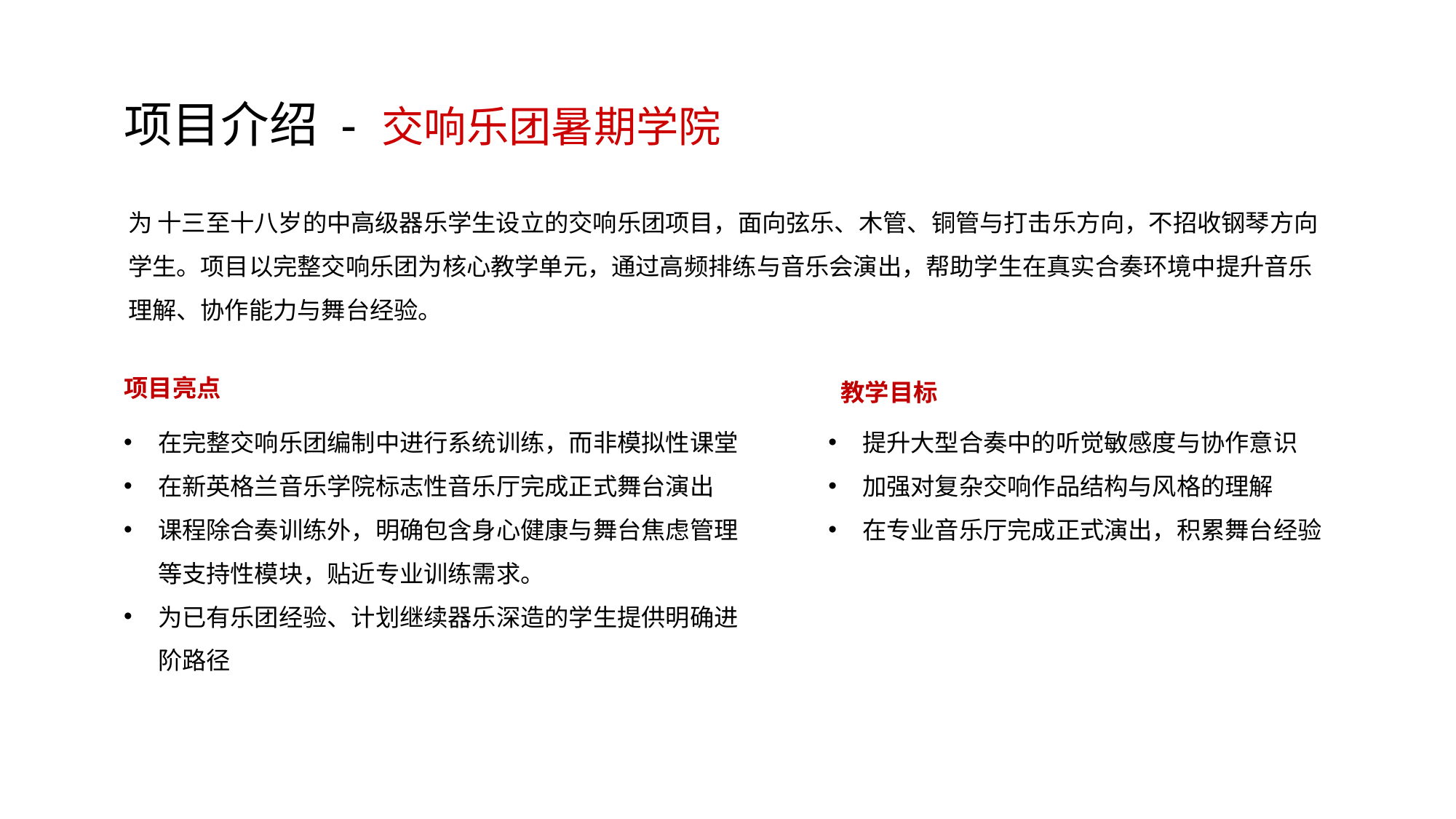

项目介绍 - 交响乐团暑期学院
为 十三至十八岁的中高级器乐学生设立的交响乐团项目，面向弦乐、木管、铜管与打击乐方向，不招收钢琴方向学生。项目以完整交响乐团为核心教学单元，通过高频排练与音乐会演出，帮助学生在真实合奏环境中提升音乐理解、协作能力与舞台经验。
教学目标
提升大型合奏中的听觉敏感度与协作意识
加强对复杂交响作品结构与风格的理解
在专业音乐厅完成正式演出，积累舞台经验
项目亮点
在完整交响乐团编制中进行系统训练，而非模拟性课堂
在新英格兰音乐学院标志性音乐厅完成正式舞台演出
课程除合奏训练外，明确包含身心健康与舞台焦虑管理等支持性模块，贴近专业训练需求。
为已有乐团经验、计划继续器乐深造的学生提供明确进阶路径